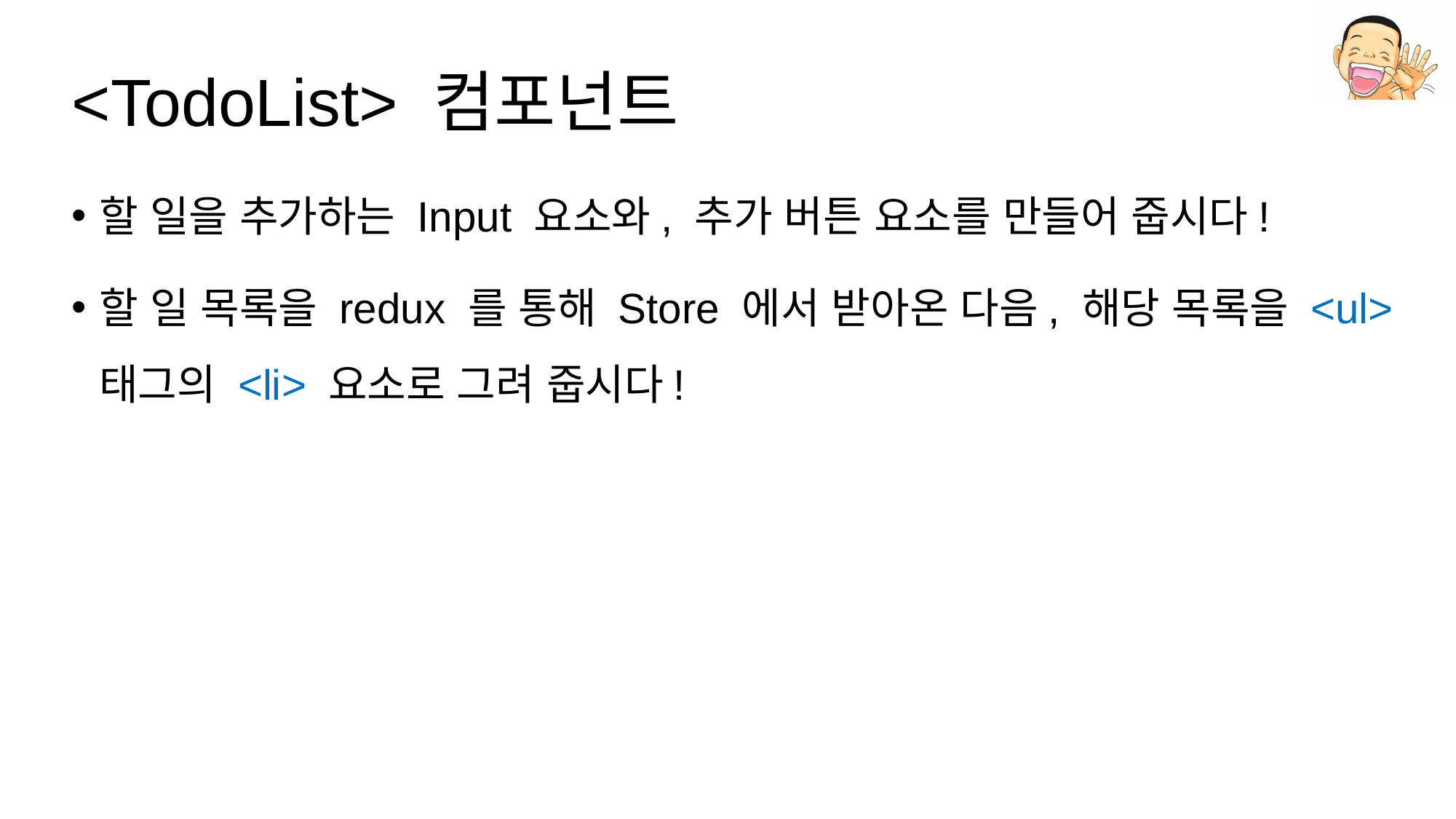

# <TodoList> 컴포넌트
할 일을 추가하는 Input 요소와, 추가 버튼 요소를 만들어 줍시다!
할 일 목록을 redux 를 통해 Store 에서 받아온 다음, 해당 목록을 <ul> 태그의 <li> 요소로 그려 줍시다!